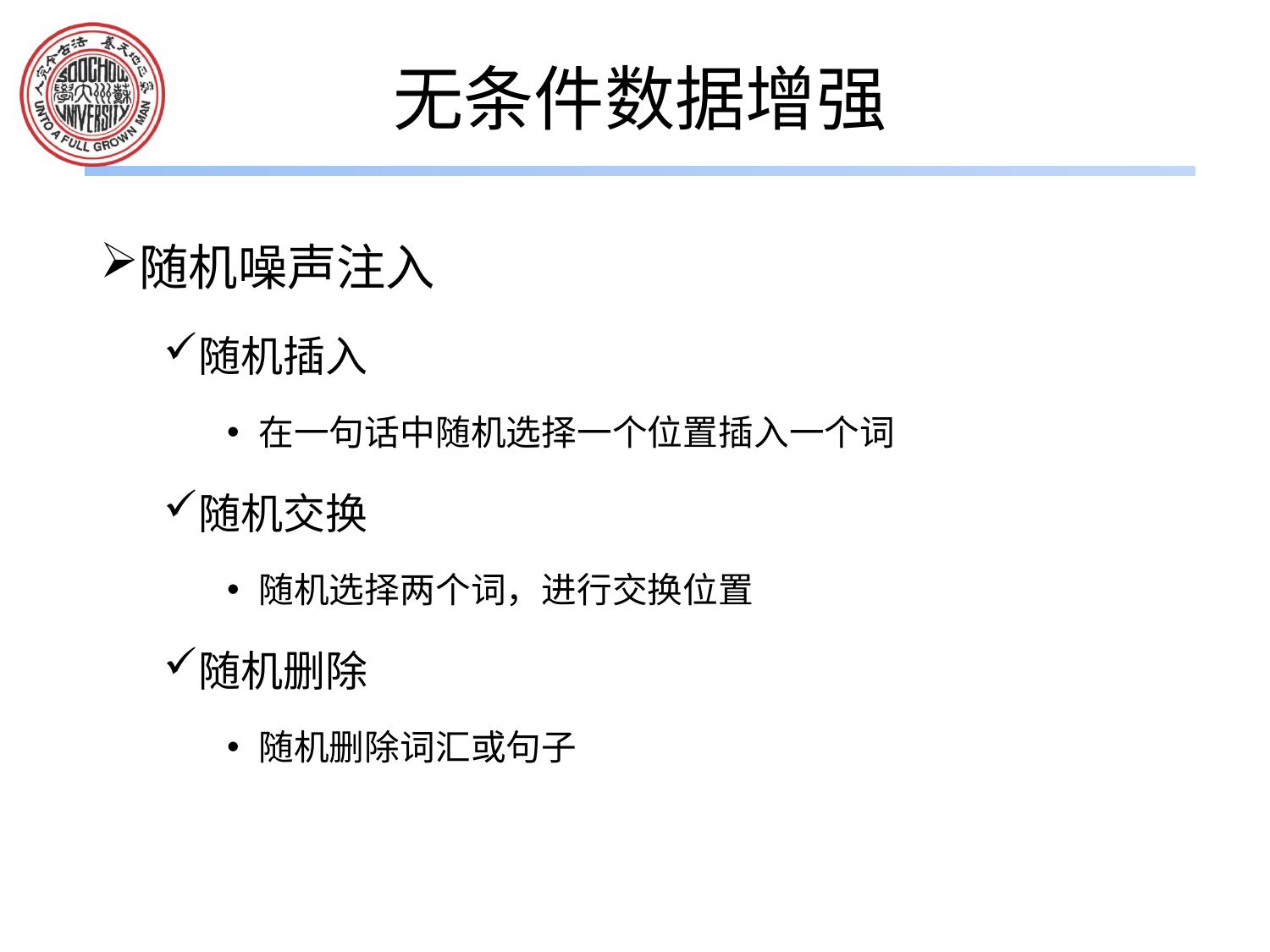

# 无条件数据增强
随机噪声注入
随机插入
在一句话中随机选择一个位置插入一个词
随机交换
随机选择两个词，进行交换位置
随机删除
随机删除词汇或句子